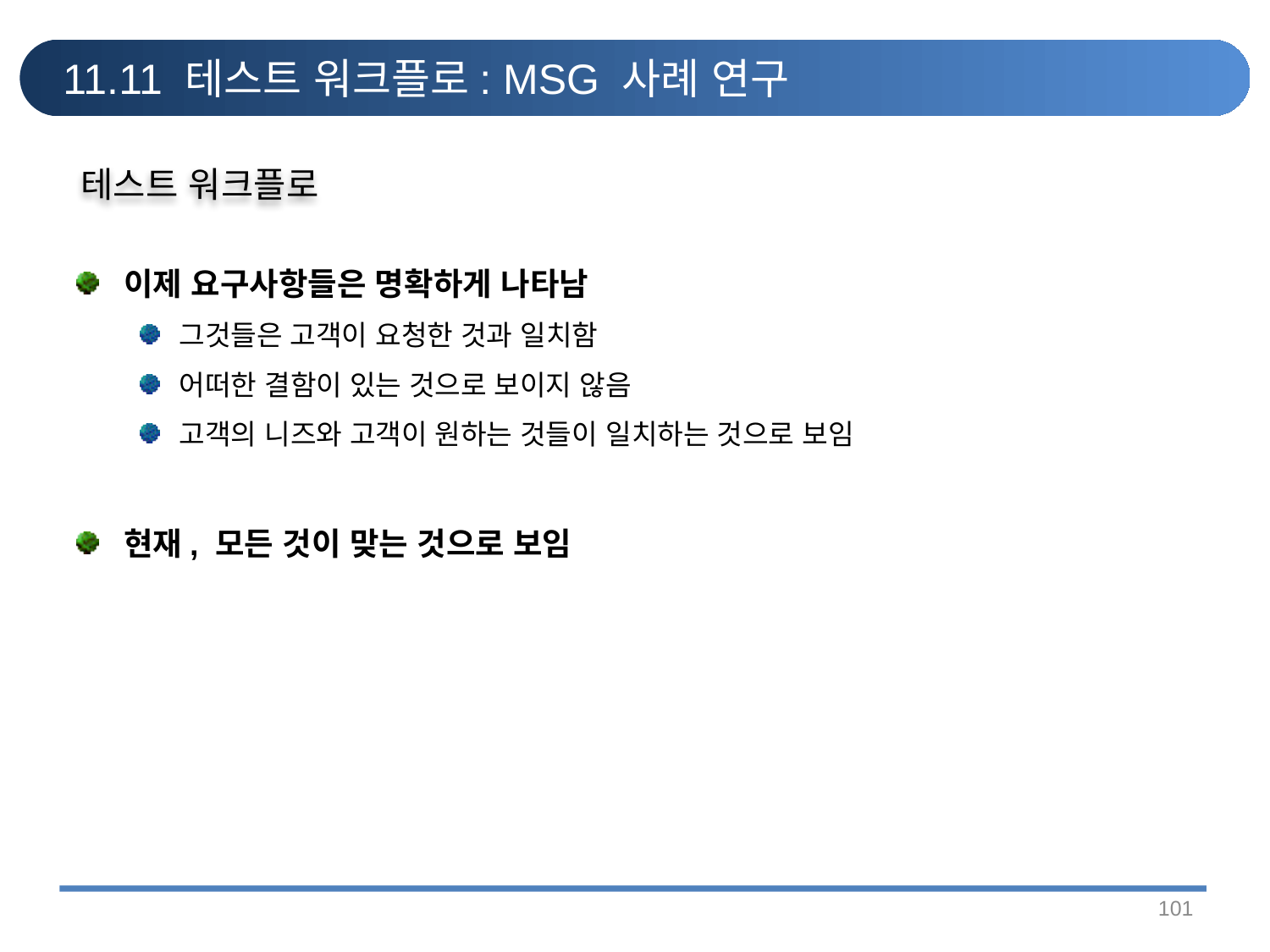

# 11.11 테스트 워크플로: MSG 사례 연구
테스트 워크플로
이제 요구사항들은 명확하게 나타남
그것들은 고객이 요청한 것과 일치함
어떠한 결함이 있는 것으로 보이지 않음
고객의 니즈와 고객이 원하는 것들이 일치하는 것으로 보임

현재, 모든 것이 맞는 것으로 보임
101